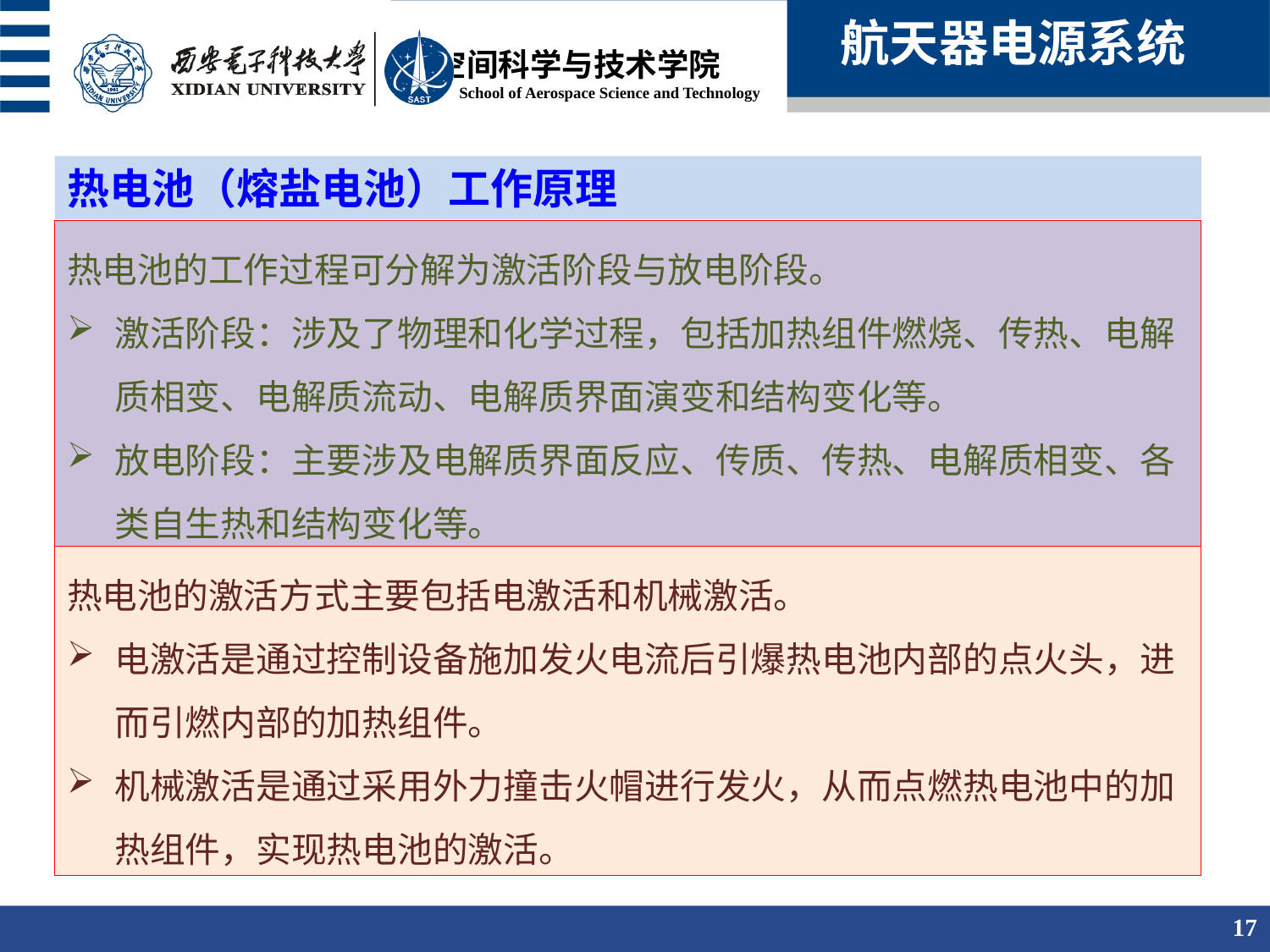

航天器电源系统
热电池（熔盐电池）工作原理
热电池的工作过程可分解为激活阶段与放电阶段。
激活阶段：涉及了物理和化学过程，包括加热组件燃烧、传热、电解质相变、电解质流动、电解质界面演变和结构变化等。
放电阶段：主要涉及电解质界面反应、传质、传热、电解质相变、各类自生热和结构变化等。
热电池的激活方式主要包括电激活和机械激活。
电激活是通过控制设备施加发火电流后引爆热电池内部的点火头，进而引燃内部的加热组件。
机械激活是通过采用外力撞击火帽进行发火，从而点燃热电池中的加热组件，实现热电池的激活。